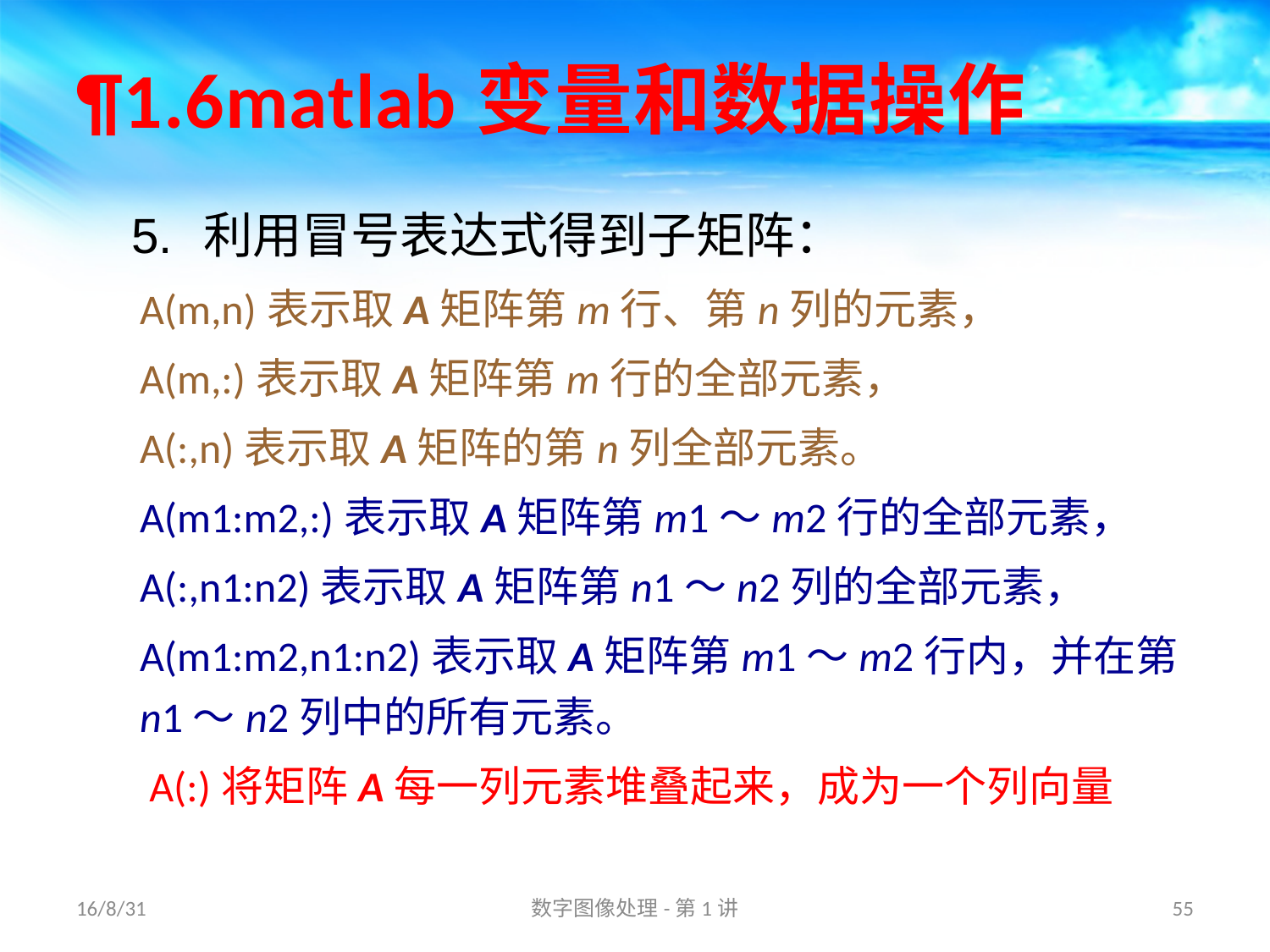

# ¶1.6matlab变量和数据操作
利用冒号表达式得到子矩阵：
A(m,n)表示取A矩阵第m行、第n列的元素，
A(m,:)表示取A矩阵第m行的全部元素，
A(:,n)表示取A矩阵的第n列全部元素。
A(m1:m2,:)表示取A矩阵第m1～m2行的全部元素，
A(:,n1:n2)表示取A矩阵第n1～n2列的全部元素，
A(m1:m2,n1:n2)表示取A矩阵第m1～m2行内，并在第n1～n2列中的所有元素。
 A(:)将矩阵A每一列元素堆叠起来，成为一个列向量

16/8/31
数字图像处理-第1讲
55